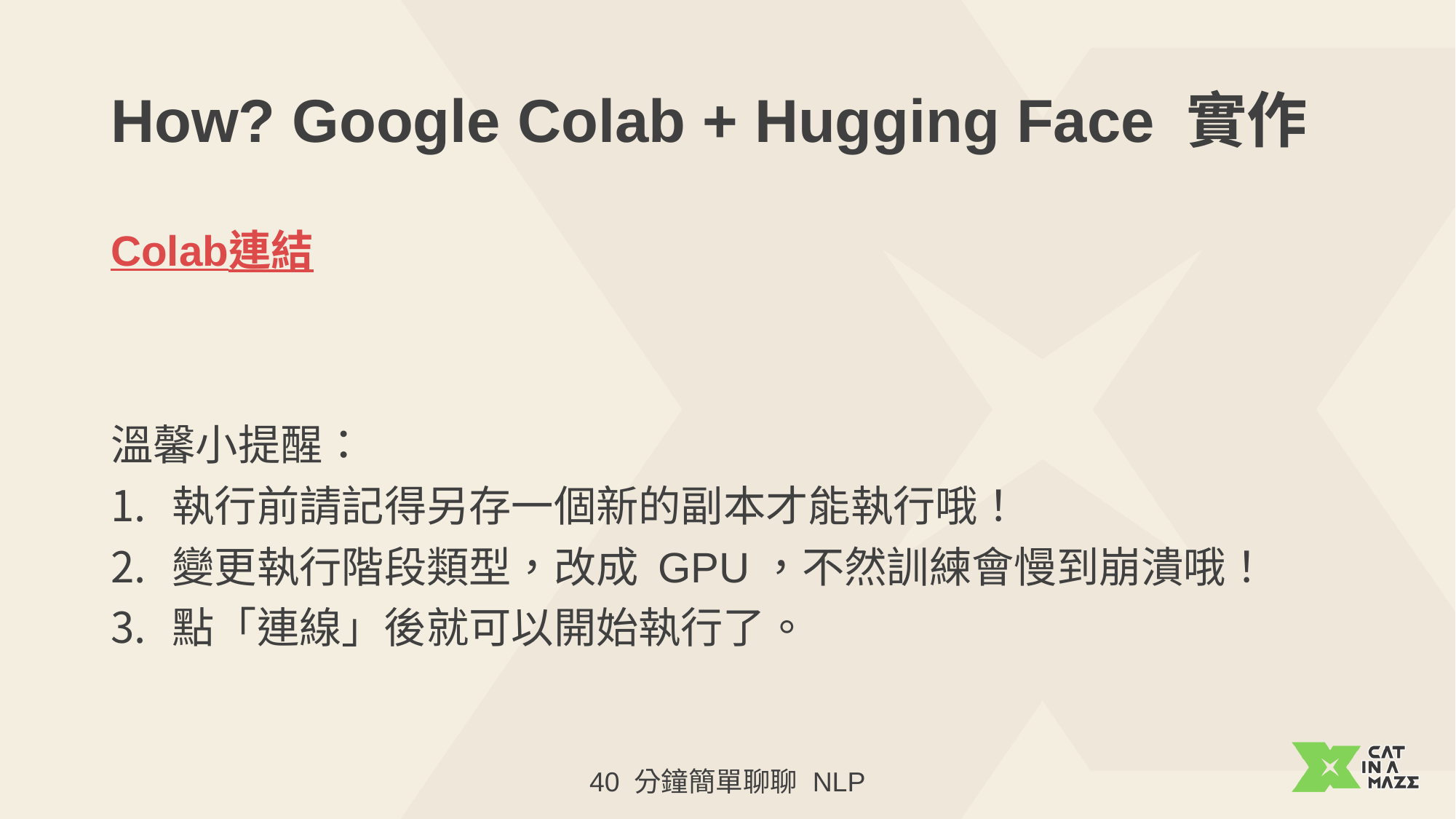

# How? Google Colab + Hugging Face 實作
Colab連結
溫馨小提醒：
執行前請記得另存一個新的副本才能執行哦！
變更執行階段類型，改成 GPU，不然訓練會慢到崩潰哦！
點「連線」後就可以開始執行了。
40 分鐘簡單聊聊 NLP